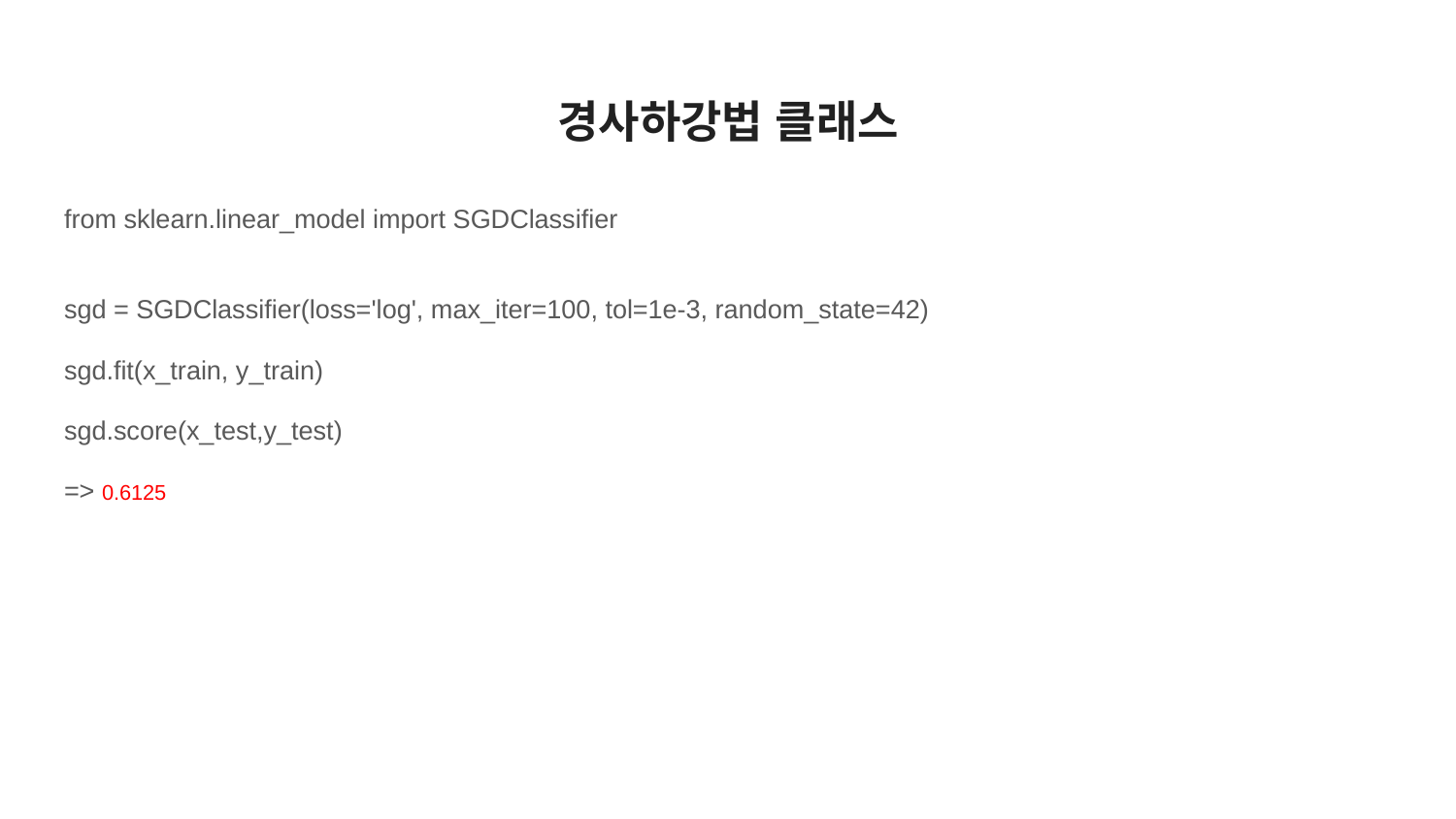

# 경사하강법 클래스
from sklearn.linear_model import SGDClassifier

sgd = SGDClassifier(loss='log', max_iter=100, tol=1e-3, random_state=42)
sgd.fit(x_train, y_train)
sgd.score(x_test,y_test)
=> 0.6125